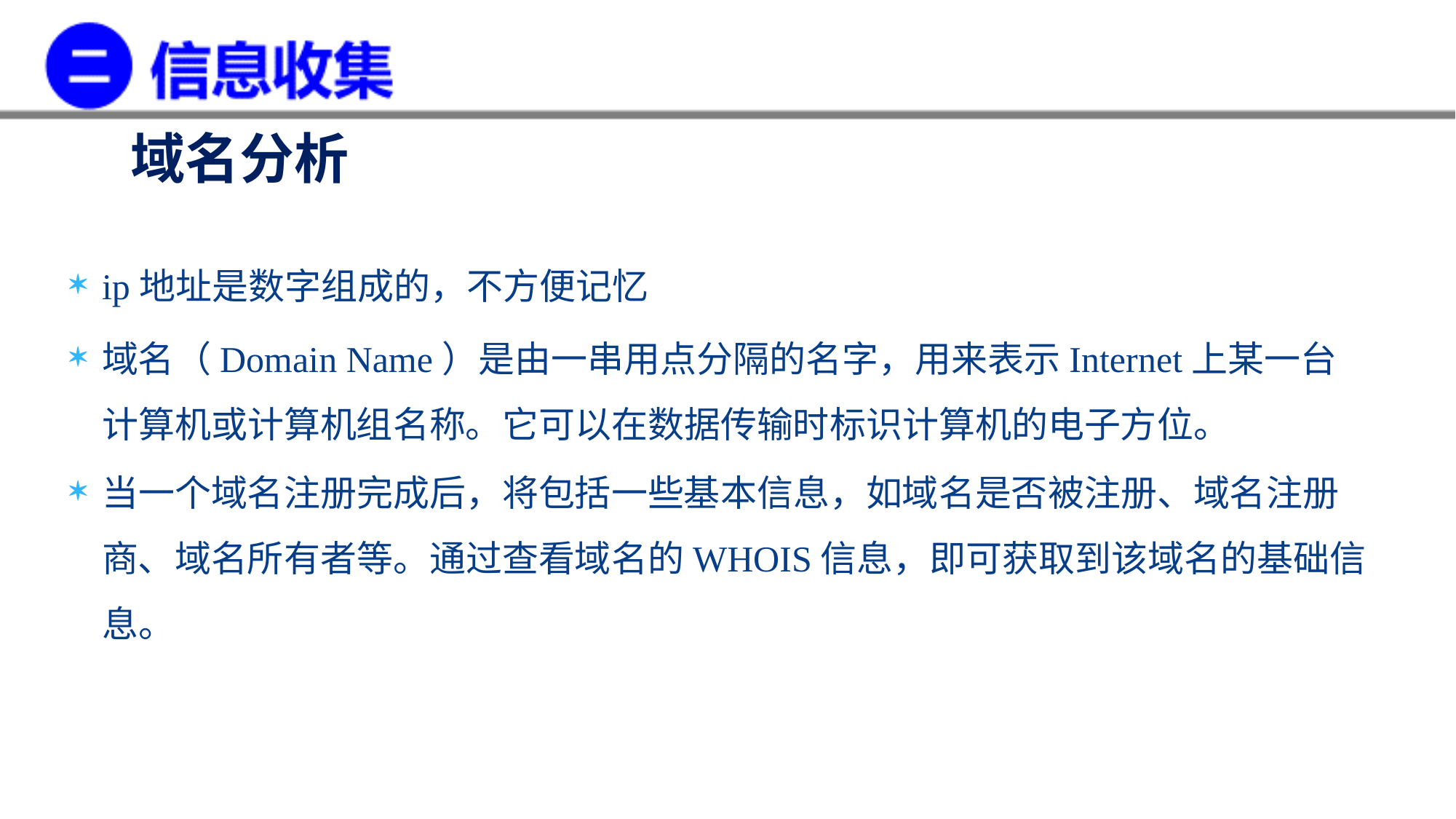

域名分析
ip地址是数字组成的，不方便记忆
域名（Domain Name）是由一串用点分隔的名字，用来表示Internet上某一台计算机或计算机组名称。它可以在数据传输时标识计算机的电子方位。
当一个域名注册完成后，将包括一些基本信息，如域名是否被注册、域名注册商、域名所有者等。通过查看域名的WHOIS信息，即可获取到该域名的基础信息。